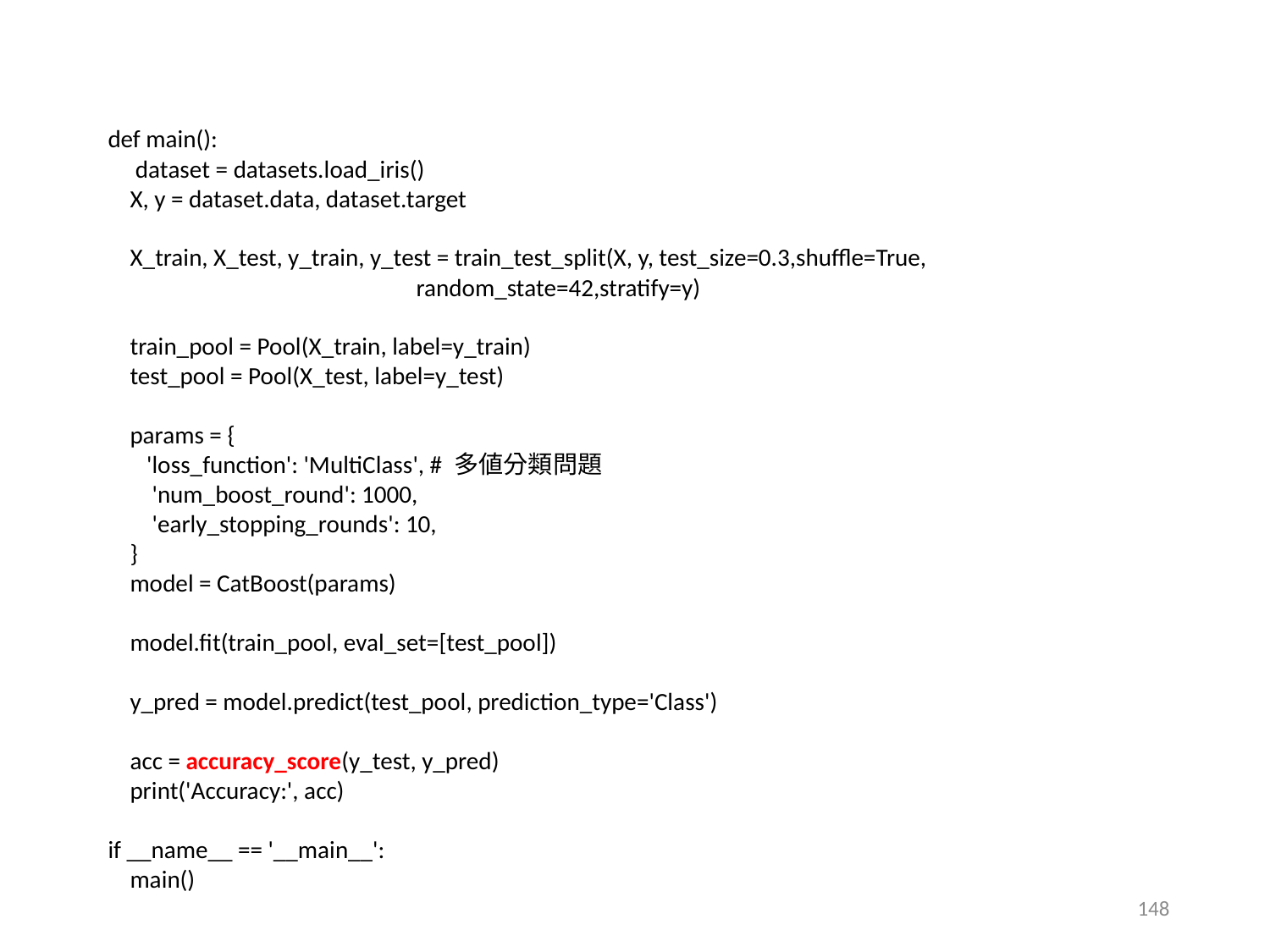

def main():
     dataset = datasets.load_iris()
    X, y = dataset.data, dataset.target

    X_train, X_test, y_train, y_test = train_test_split(X, y, test_size=0.3,shuffle=True,
                                                        random_state=42,stratify=y)

    train_pool = Pool(X_train, label=y_train)
    test_pool = Pool(X_test, label=y_test)

    params = {
       'loss_function': 'MultiClass', # 多値分類問題
        'num_boost_round': 1000,
        'early_stopping_rounds': 10,
    }
    model = CatBoost(params)

    model.fit(train_pool, eval_set=[test_pool])

    y_pred = model.predict(test_pool, prediction_type='Class')

    acc = accuracy_score(y_test, y_pred)
    print('Accuracy:', acc)

if __name__ == '__main__':
    main()
148